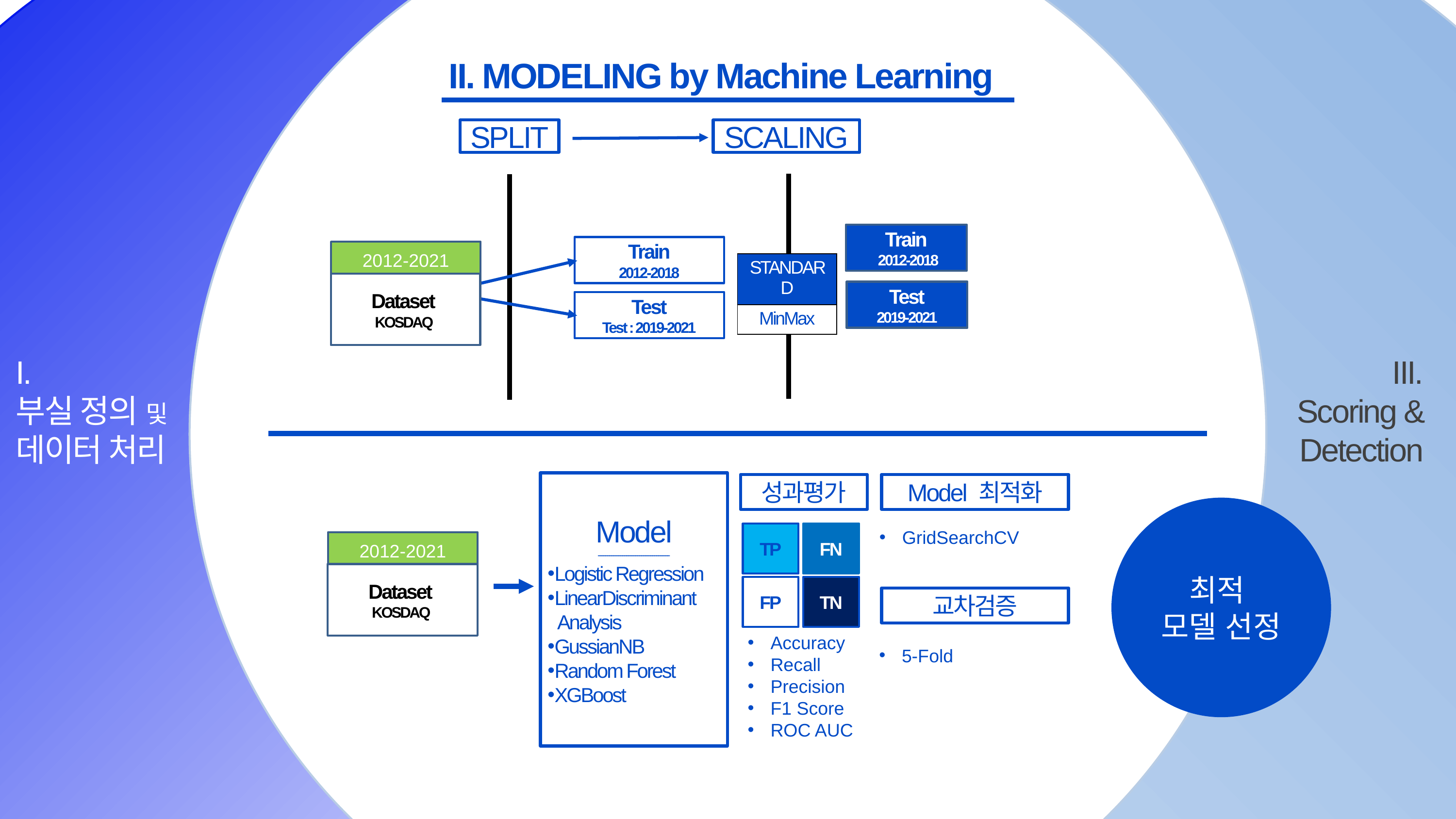

모델에 사용할
Feature
선정
모델에 사용할
Feature
선정
II. MODELING by Machine Learning
SPLIT
SCALING
Train
 2012-2018
Train
2012-2018

2012-2021
Dataset
KOSDAQ
| STANDARD |
| --- |
| MinMax |
Test
2019-2021
Test
Test : 2019-2021
III.
Scoring & Detection
I.
부실 정의 및
데이터 처리
Model
--------------------------------------
Logistic Regression
LinearDiscriminant
  Analysis
GussianNB
Random Forest
XGBoost
성과평가
Model 최적화
최적
모델 선정
GridSearchCV
TP
FN
FP
TN

2012-2021
Dataset
KOSDAQ
교차검증
Accuracy
Recall
Precision
F1 Score
ROC AUC
5-Fold